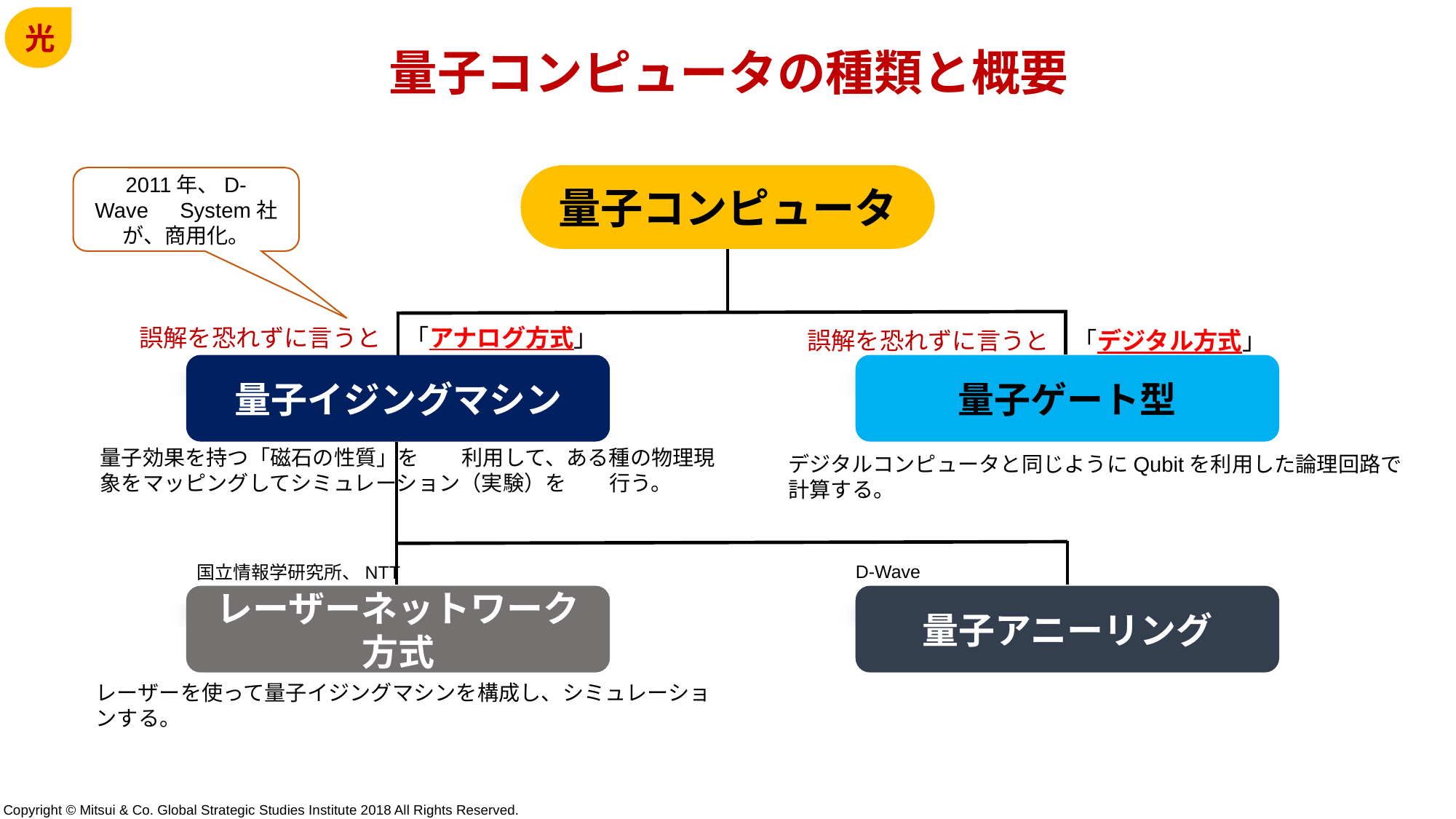

光
量子コンピュータの種類と概要
量子コンピュータ
2011年、D-Wave　System社が、商用化。
誤解を恐れずに言うと　「アナログ方式」
誤解を恐れずに言うと　「デジタル方式」
量子イジングマシン
量子ゲート型
量子効果を持つ「磁石の性質」を　　利用して、ある種の物理現象をマッピングしてシミュレーション（実験）を　　行う。
デジタルコンピュータと同じようにQubitを利用した論理回路で計算する。
D-Wave
国立情報学研究所、NTT
レーザーネットワーク方式
量子アニーリング
レーザーを使って量子イジングマシンを構成し、シミュレーションする。
Copyright © Mitsui & Co. Global Strategic Studies Institute 2018 All Rights Reserved.